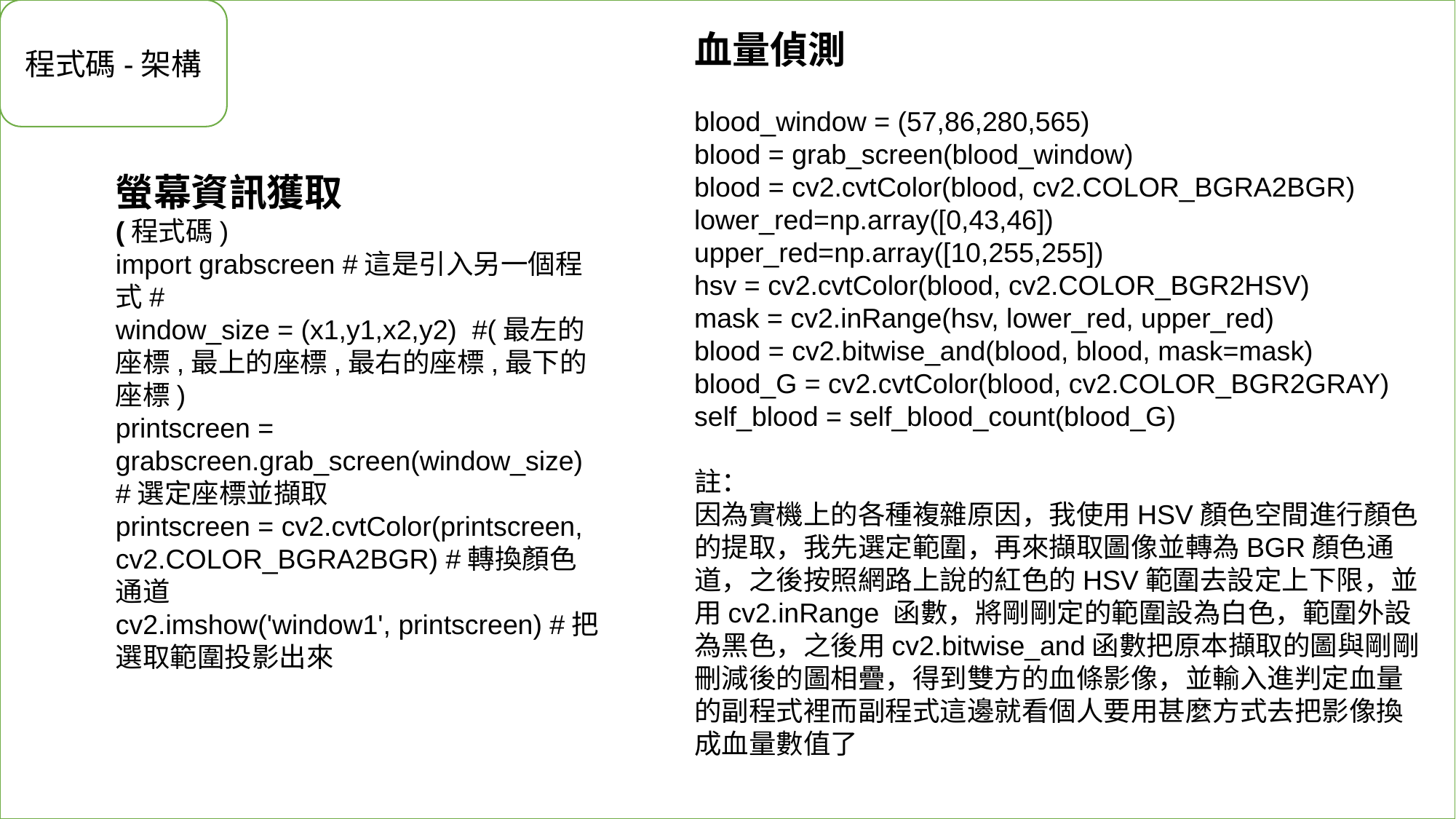

程式碼-架構

血量偵測

blood_window = (57,86,280,565)
blood = grab_screen(blood_window)
blood = cv2.cvtColor(blood, cv2.COLOR_BGRA2BGR)
lower_red=np.array([0,43,46])
upper_red=np.array([10,255,255])
hsv = cv2.cvtColor(blood, cv2.COLOR_BGR2HSV)
mask = cv2.inRange(hsv, lower_red, upper_red)
blood = cv2.bitwise_and(blood, blood, mask=mask)
blood_G = cv2.cvtColor(blood, cv2.COLOR_BGR2GRAY)
self_blood = self_blood_count(blood_G)

註：
因為實機上的各種複雜原因，我使用HSV顏色空間進行顏色的提取，我先選定範圍，再來擷取圖像並轉為BGR顏色通道，之後按照網路上說的紅色的HSV範圍去設定上下限，並用cv2.inRange 函數，將剛剛定的範圍設為白色，範圍外設為黑色，之後用cv2.bitwise_and函數把原本擷取的圖與剛剛刪減後的圖相疊，得到雙方的血條影像，並輸入進判定血量的副程式裡而副程式這邊就看個人要用甚麼方式去把影像換成血量數值了
螢幕資訊獲取
(程式碼)
import grabscreen #這是引入另一個程式#
window_size = (x1,y1,x2,y2)  #(最左的座標,最上的座標,最右的座標,最下的座標)
printscreen = grabscreen.grab_screen(window_size) #選定座標並擷取
printscreen = cv2.cvtColor(printscreen, cv2.COLOR_BGRA2BGR) #轉換顏色通道
cv2.imshow('window1', printscreen) #把選取範圍投影出來